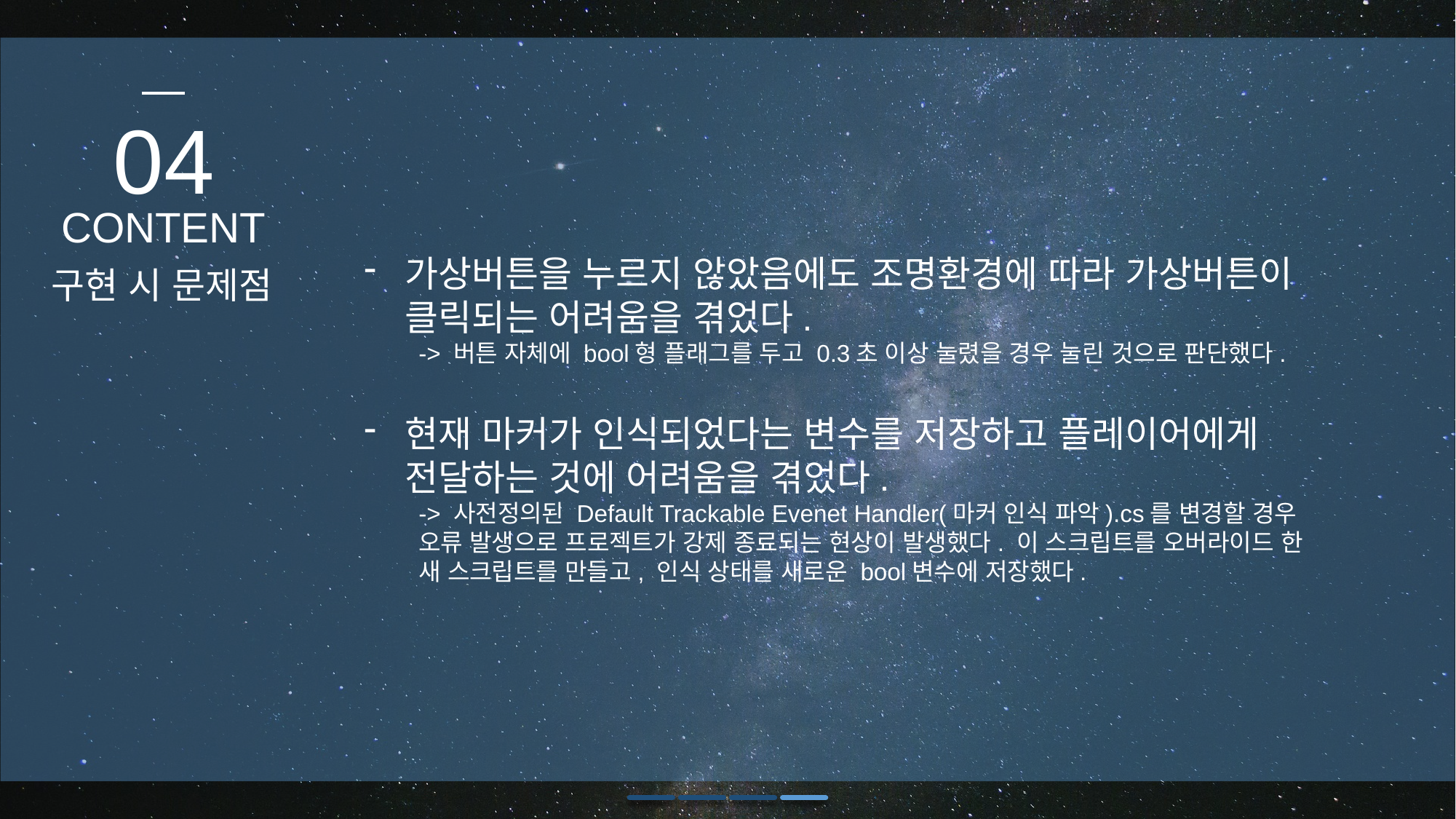

04

가상버튼을 누르지 않았음에도 조명환경에 따라 가상버튼이 클릭되는 어려움을 겪었다.
-> 버튼 자체에 bool형 플래그를 두고 0.3초 이상 눌렸을 경우 눌린 것으로 판단했다.

현재 마커가 인식되었다는 변수를 저장하고 플레이어에게 전달하는 것에 어려움을 겪었다.
-> 사전정의된 Default Trackable Evenet Handler(마커 인식 파악).cs를 변경할 경우 오류 발생으로 프로젝트가 강제 종료되는 현상이 발생했다. 이 스크립트를 오버라이드 한 새 스크립트를 만들고, 인식 상태를 새로운 bool변수에 저장했다.
CONTENT
구현 시 문제점